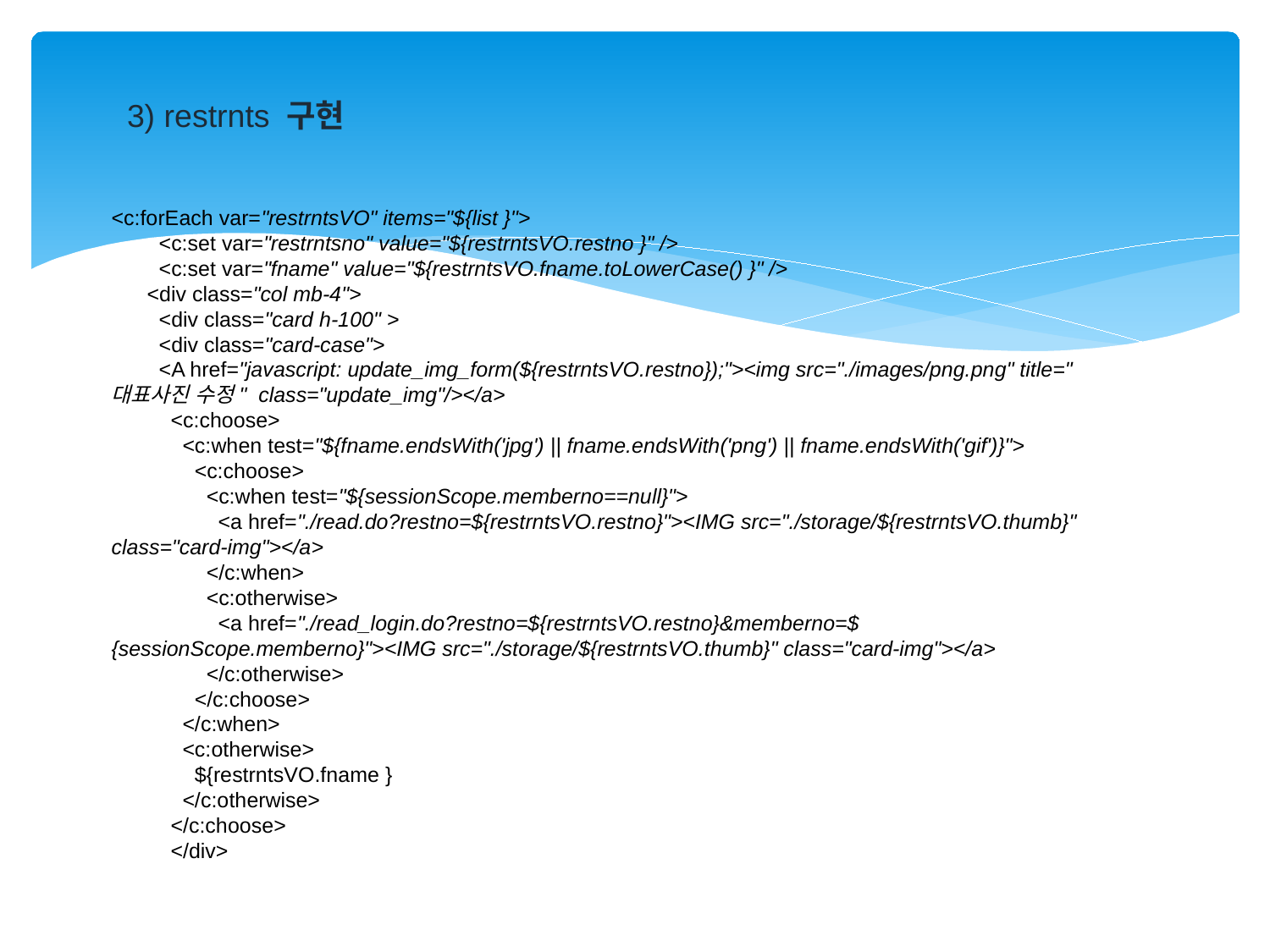

3) restrnts 구현
<c:forEach var="restrntsVO" items="${list }">
        <c:set var="restrntsno" value="${restrntsVO.restno }" />
        <c:set var="fname" value="${restrntsVO.fname.toLowerCase() }" />
      <div class="col mb-4">
        <div class="card h-100" >
        <div class="card-case">
        <A href="javascript: update_img_form(${restrntsVO.restno});"><img src="./images/png.png" title="대표사진 수정"  class="update_img"/></a>
          <c:choose>
            <c:when test="${fname.endsWith('jpg') || fname.endsWith('png') || fname.endsWith('gif')}">
              <c:choose>
                <c:when test="${sessionScope.memberno==null}">
                  <a href="./read.do?restno=${restrntsVO.restno}"><IMG src="./storage/${restrntsVO.thumb}" class="card-img"></a>
                </c:when>
                <c:otherwise>
                  <a href="./read_login.do?restno=${restrntsVO.restno}&memberno=${sessionScope.memberno}"><IMG src="./storage/${restrntsVO.thumb}" class="card-img"></a>
                </c:otherwise>
              </c:choose>
            </c:when>
            <c:otherwise>
              ${restrntsVO.fname }
            </c:otherwise>
          </c:choose>
          </div>